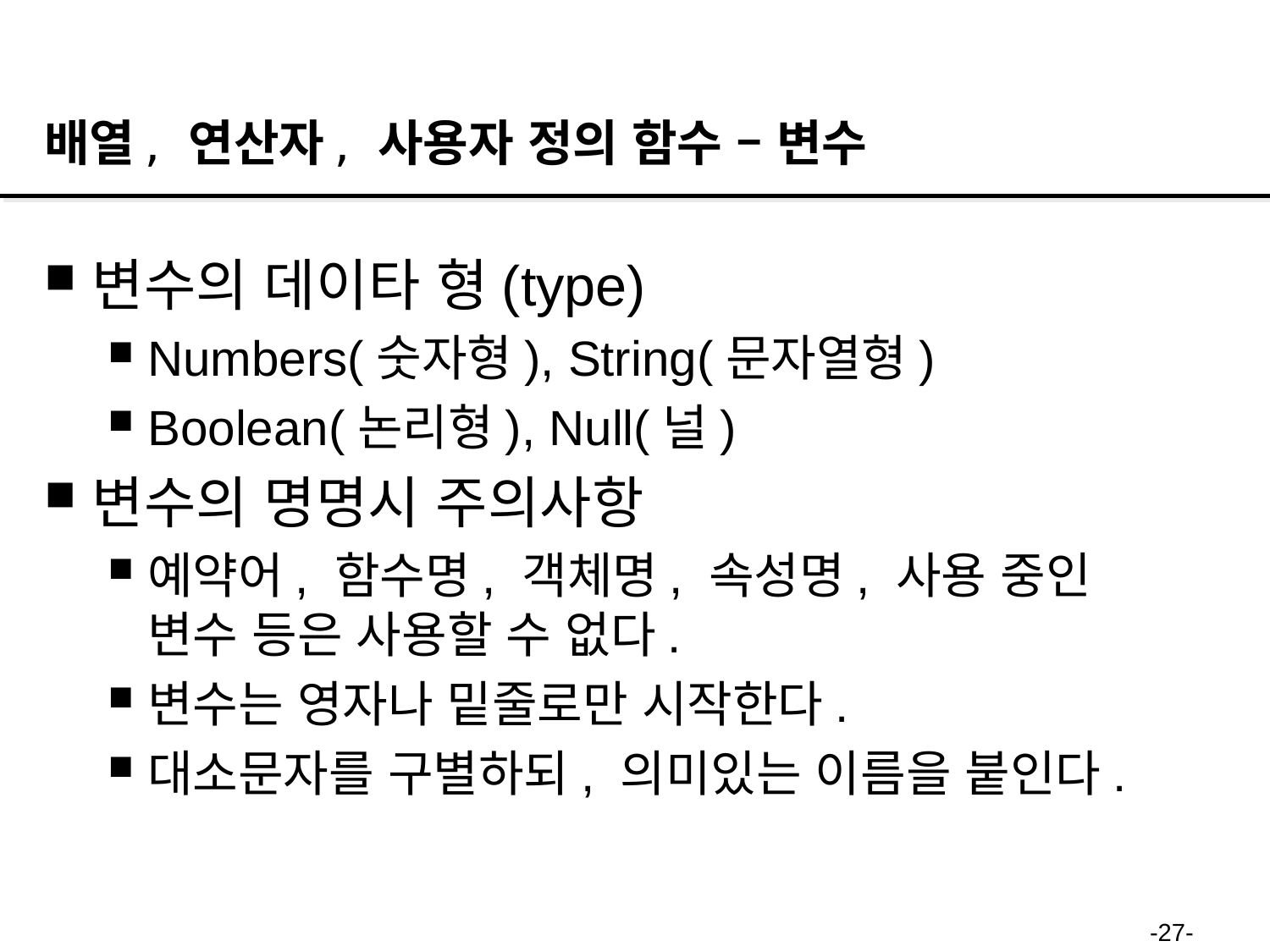

배열, 연산자, 사용자 정의 함수 – 변수
변수의 데이타 형(type)
Numbers(숫자형), String(문자열형)
Boolean(논리형), Null(널)
변수의 명명시 주의사항
예약어, 함수명, 객체명, 속성명, 사용 중인 변수 등은 사용할 수 없다.
변수는 영자나 밑줄로만 시작한다.
대소문자를 구별하되, 의미있는 이름을 붙인다.
-27-